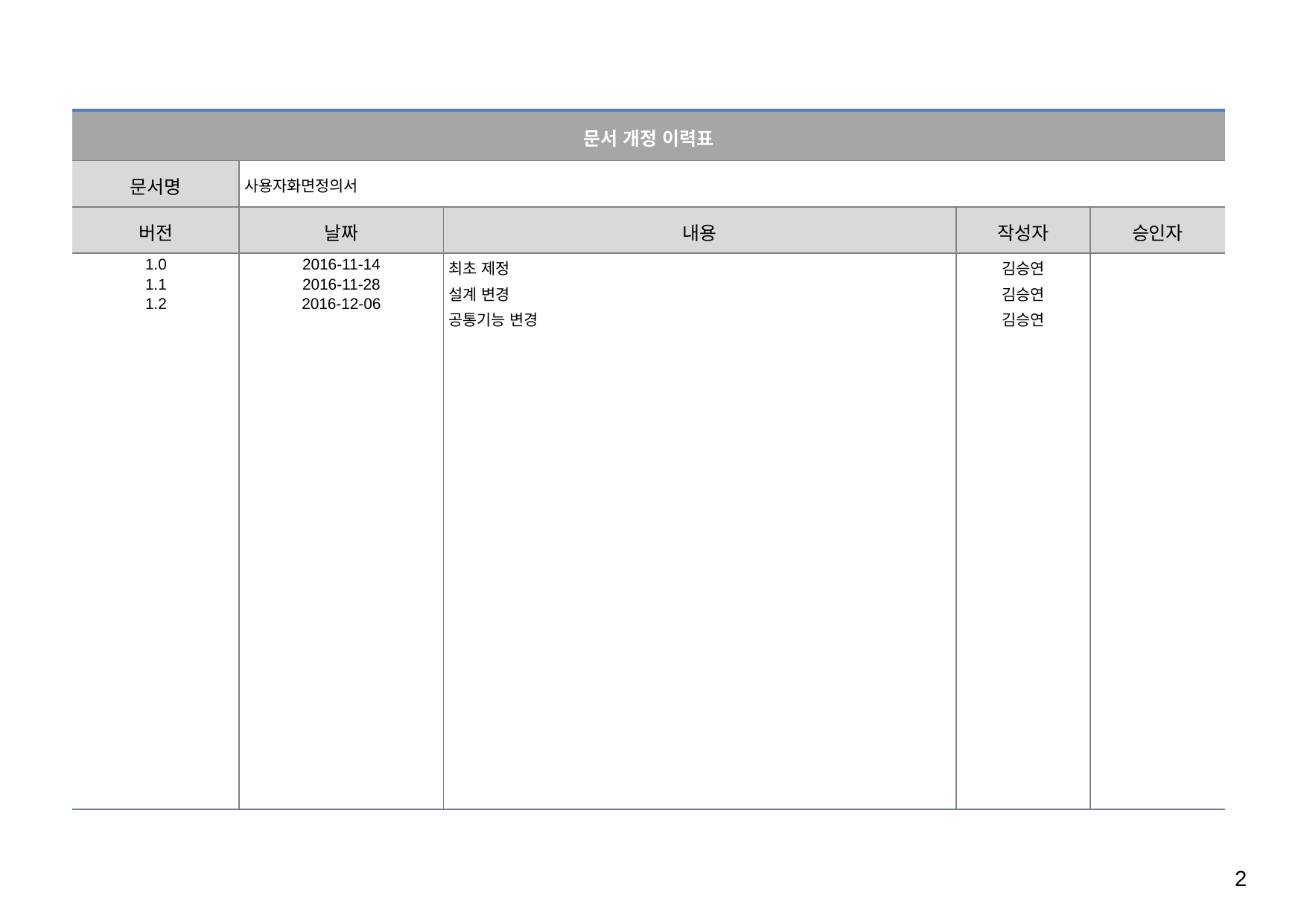

| 문서 개정 이력표 |  |  |  |  |
| --- | --- | --- | --- | --- |
| 문서명 | 사용자화면정의서 |  |  |  |
| 버전 | 날짜 | 내용 | 작성자 | 승인자 |
| 1.0 1.1 1.2 | 2016-11-14 2016-11-28 2016-12-06 | 최초 제정 설계 변경 공통기능 변경 | 김승연 김승연 김승연 |  |